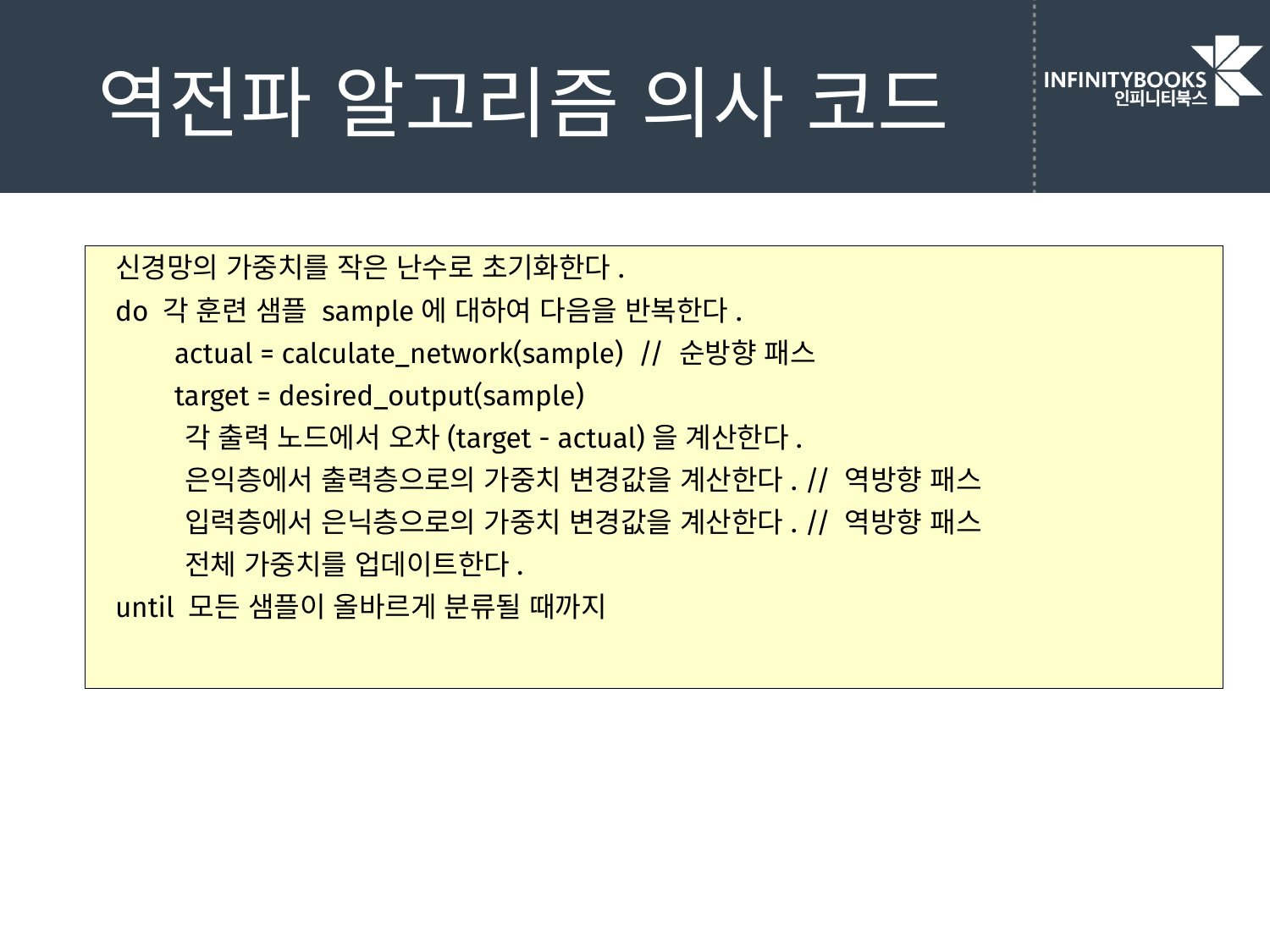

# 역전파 알고리즘 의사 코드
신경망의 가중치를 작은 난수로 초기화한다.
do 각 훈련 샘플 sample에 대하여 다음을 반복한다.
        actual = calculate_network(sample)  // 순방향 패스
        target = desired_output(sample)
        각 출력 노드에서 오차(target - actual)을 계산한다.
        은익층에서 출력층으로의 가중치 변경값을 계산한다. // 역방향 패스
        입력층에서 은닉층으로의 가중치 변경값을 계산한다. // 역방향 패스
        전체 가중치를 업데이트한다.
until 모든 샘플이 올바르게 분류될 때까지